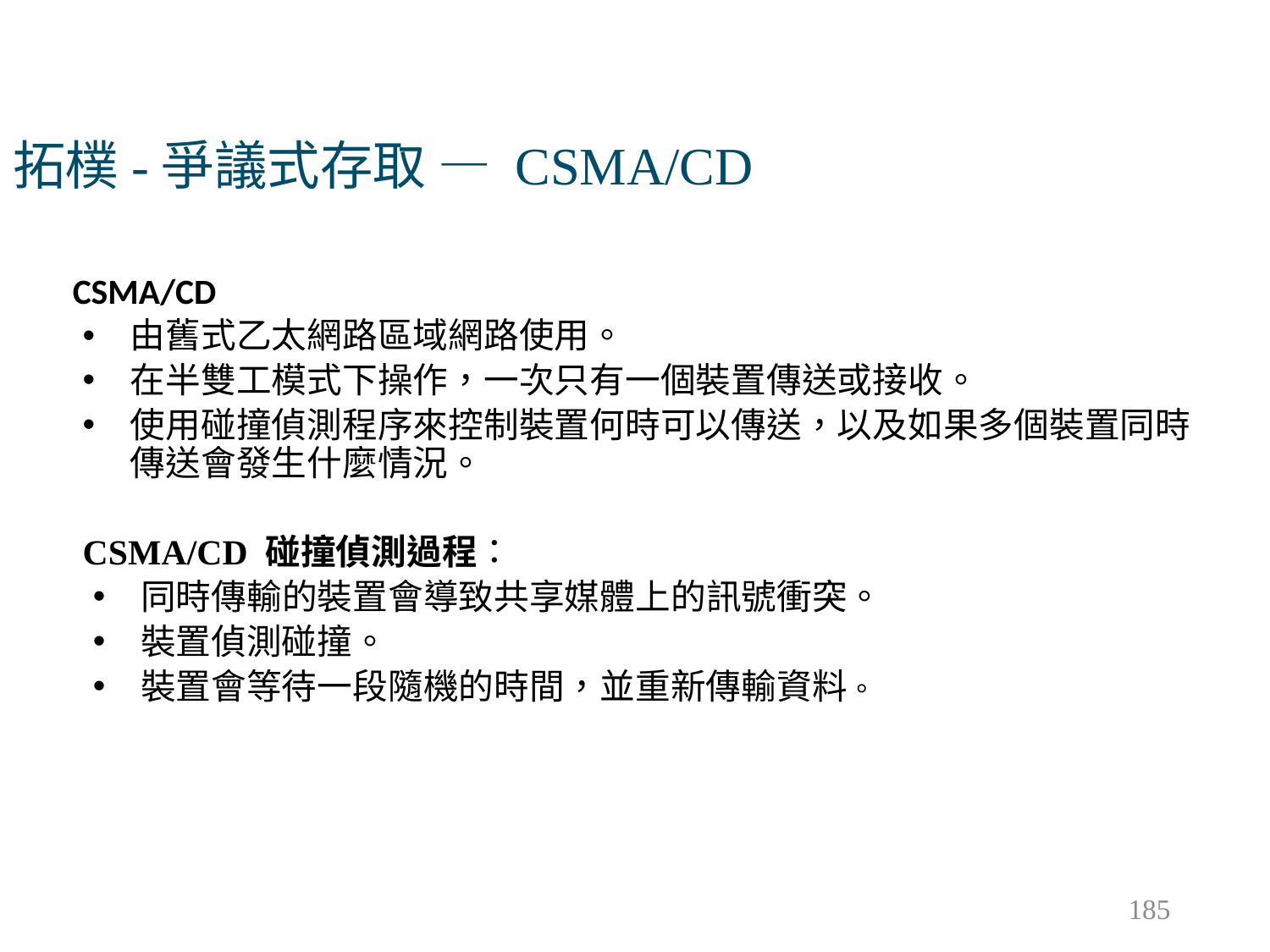

拓樸-爭議式存取 — CSMA/CD
CSMA/CD
由舊式乙太網路區域網路使用。
在半雙工模式下操作，一次只有一個裝置傳送或接收。
使用碰撞偵測程序來控制裝置何時可以傳送，以及如果多個裝置同時傳送會發生什麼情況。

CSMA/CD 碰撞偵測過程：
同時傳輸的裝置會導致共享媒體上的訊號衝突。
裝置偵測碰撞。
裝置會等待一段隨機的時間，並重新傳輸資料。

185